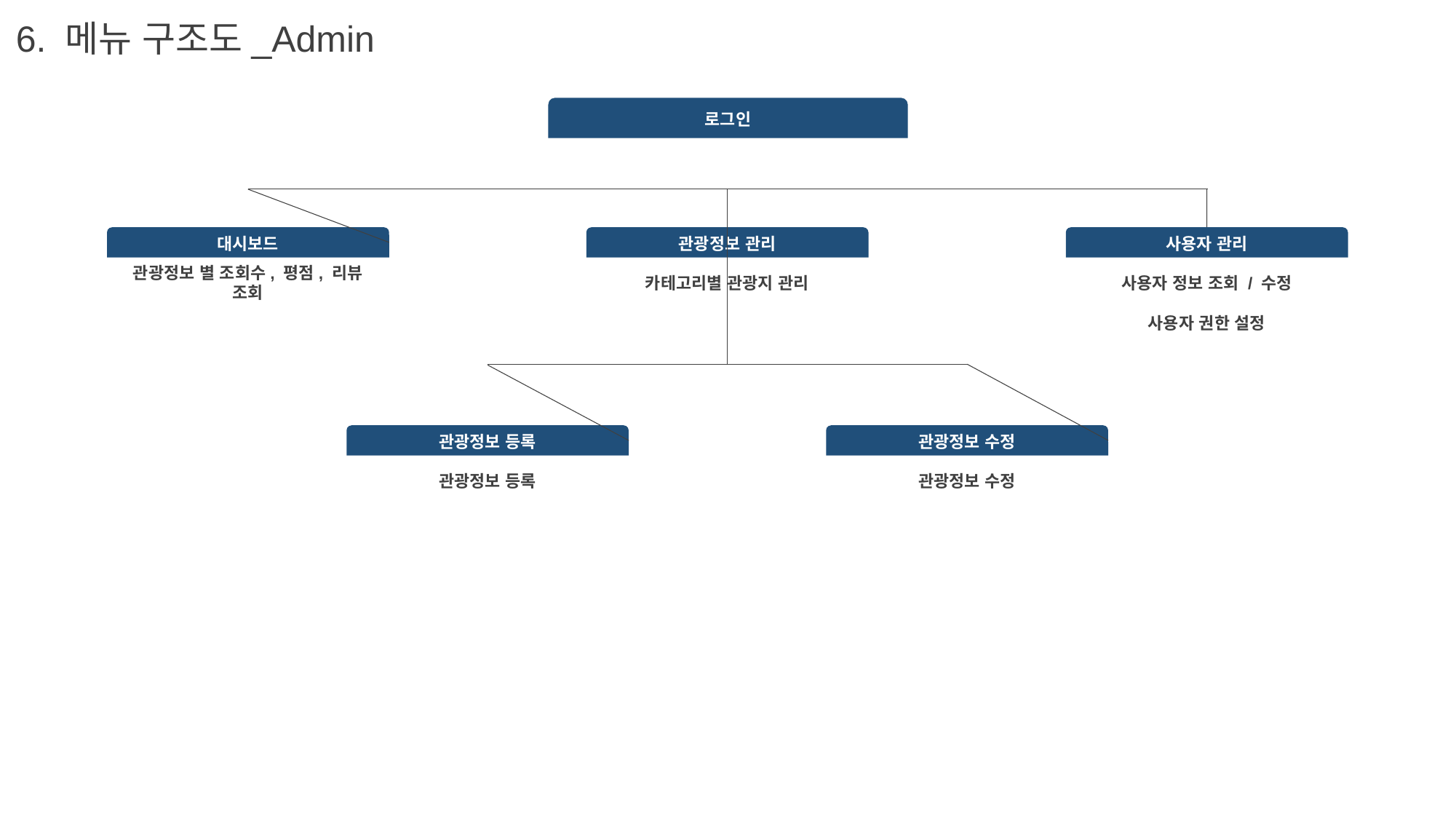

6. 메뉴 구조도_Admin
로그인
대시보드
관광정보 관리
사용자 관리
관광정보 별 조회수, 평점, 리뷰 조회
카테고리별 관광지 관리
사용자 정보 조회 / 수정
사용자 권한 설정
관광정보 등록
관광정보 등록
관광정보 수정
관광정보 수정